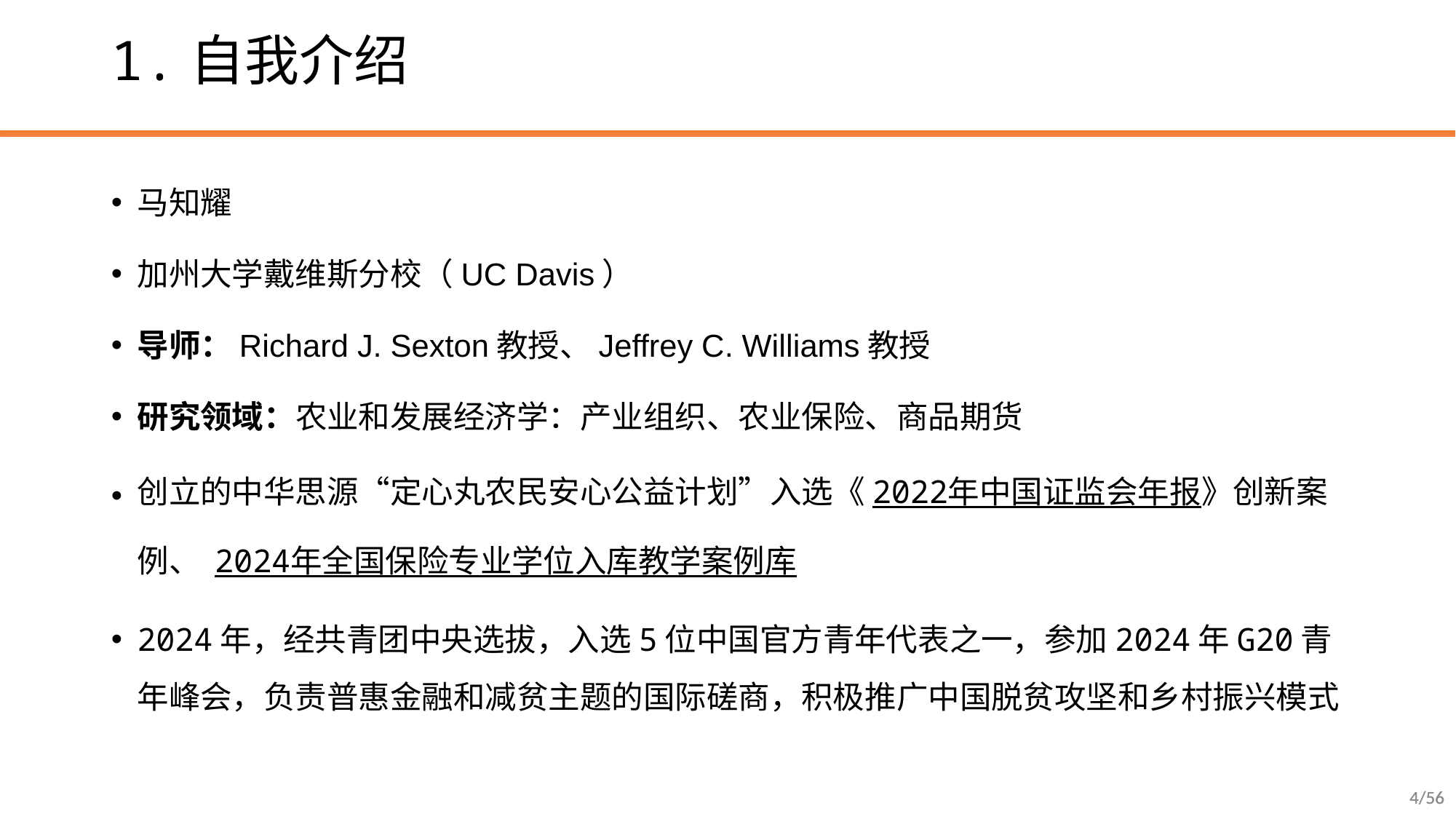

# 1.自我介绍
马知耀
加州大学戴维斯分校（UC Davis）
导师：Richard J. Sexton教授、Jeffrey C. Williams教授
研究领域：农业和发展经济学：产业组织、农业保险、商品期货
创立的中华思源“定心丸农民安心公益计划”入选《2022年中国证监会年报》创新案例、 2024年全国保险专业学位入库教学案例库
2024年，经共青团中央选拔，入选5位中国官方青年代表之一，参加2024年G20青年峰会，负责普惠金融和减贫主题的国际磋商，积极推广中国脱贫攻坚和乡村振兴模式
4/56